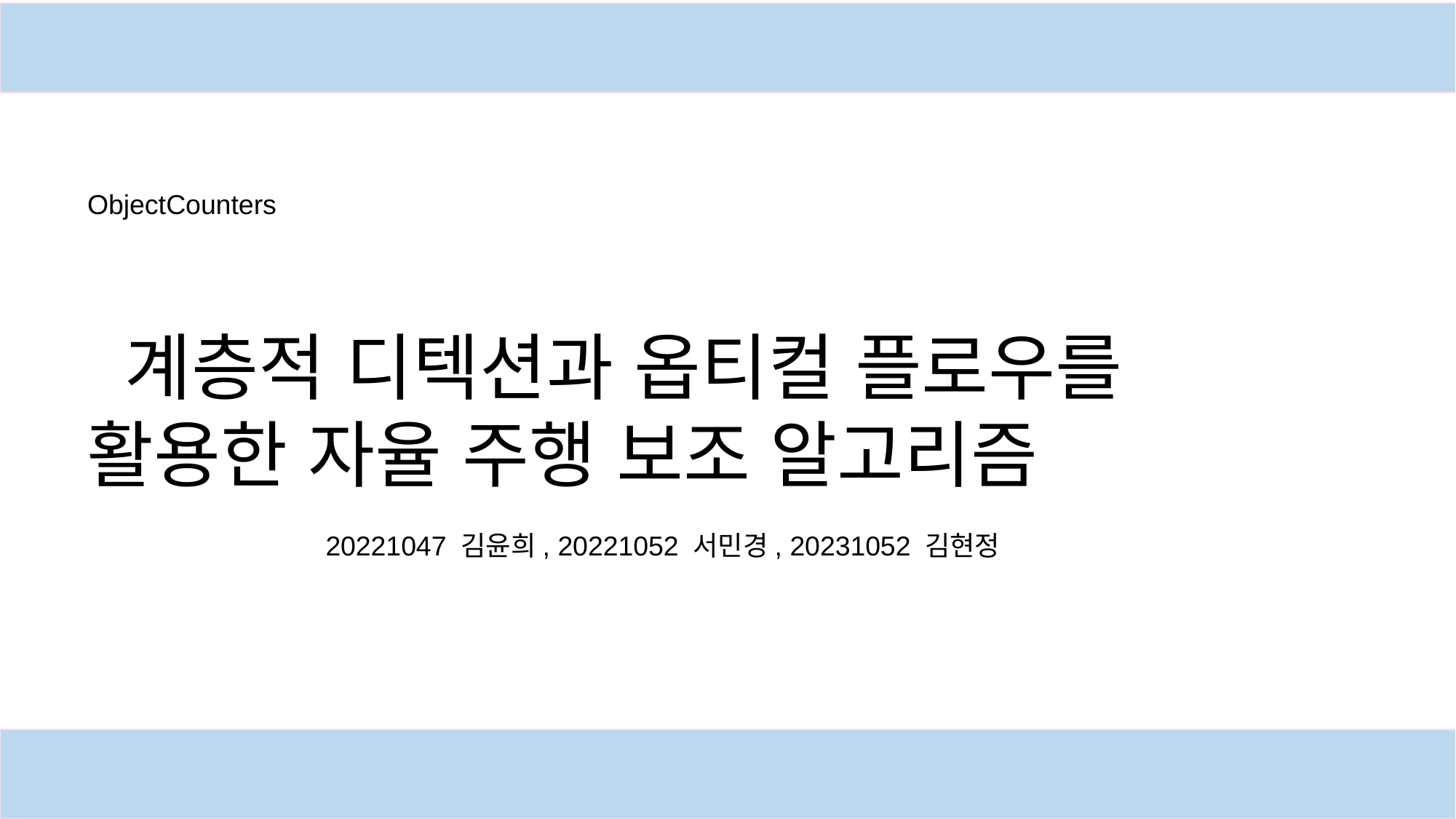

ObjectCounters
 계층적 디텍션과 옵티컬 플로우를
활용한 자율 주행 보조 알고리즘
20221047 김윤희, 20221052 서민경, 20231052 김현정